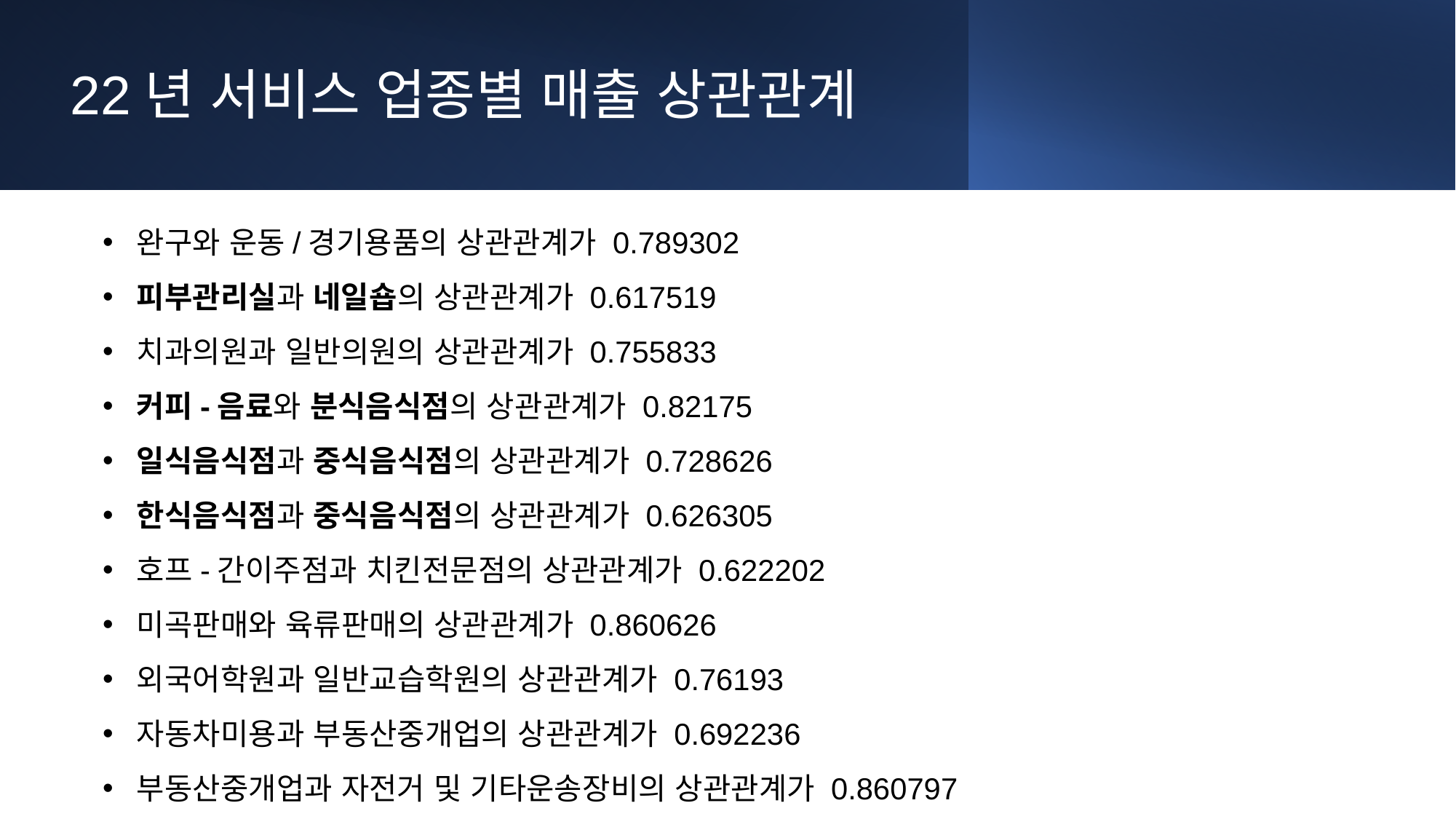

22년 서비스 업종별 매출 상관관계
완구와 운동/경기용품의 상관관계가 0.789302
피부관리실과 네일숍의 상관관계가 0.617519
치과의원과 일반의원의 상관관계가 0.755833
커피-음료와 분식음식점의 상관관계가 0.82175
일식음식점과 중식음식점의 상관관계가 0.728626
한식음식점과 중식음식점의 상관관계가 0.626305
호프-간이주점과 치킨전문점의 상관관계가 0.622202
미곡판매와 육류판매의 상관관계가 0.860626
외국어학원과 일반교습학원의 상관관계가 0.76193
자동차미용과 부동산중개업의 상관관계가 0.692236
부동산중개업과 자전거 및 기타운송장비의 상관관계가 0.860797